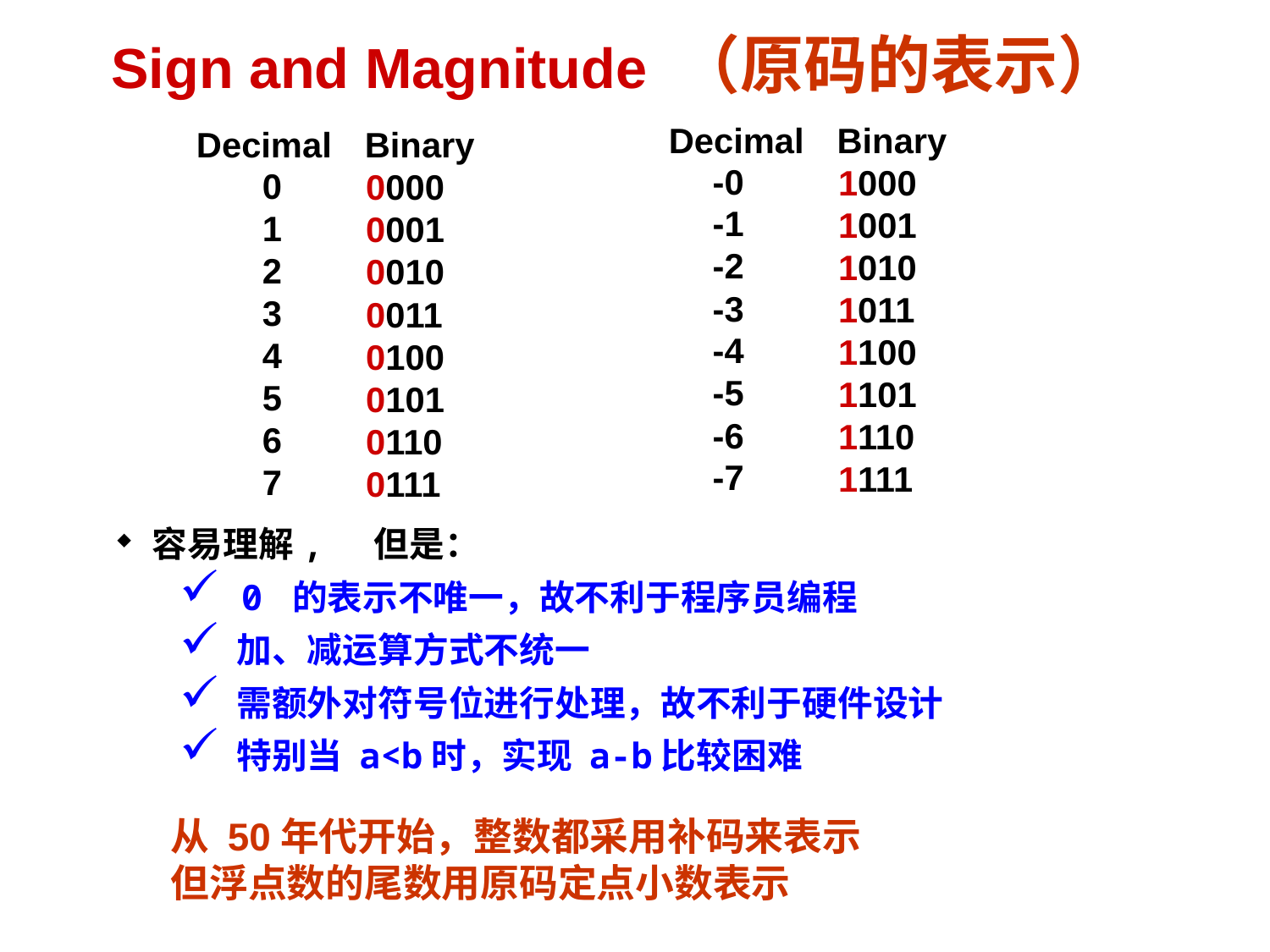

# Sign and Magnitude （原码的表示）
Decimal
Binary
Decimal
Binary
01
2
3
4
5
6
7
0000
0001
0010
0011
0100
0101
0110
0111
-0
-1
-2
-3
-4
-5
-6
-7
1000
1001
1010
1011
1100
1101
1110
1111
  容易理解,  但是：
 0 的表示不唯一，故不利于程序员编程
 加、减运算方式不统一
 需额外对符号位进行处理，故不利于硬件设计
 特别当 a<b时，实现 a-b比较困难

从 50年代开始，整数都采用补码来表示
但浮点数的尾数用原码定点小数表示